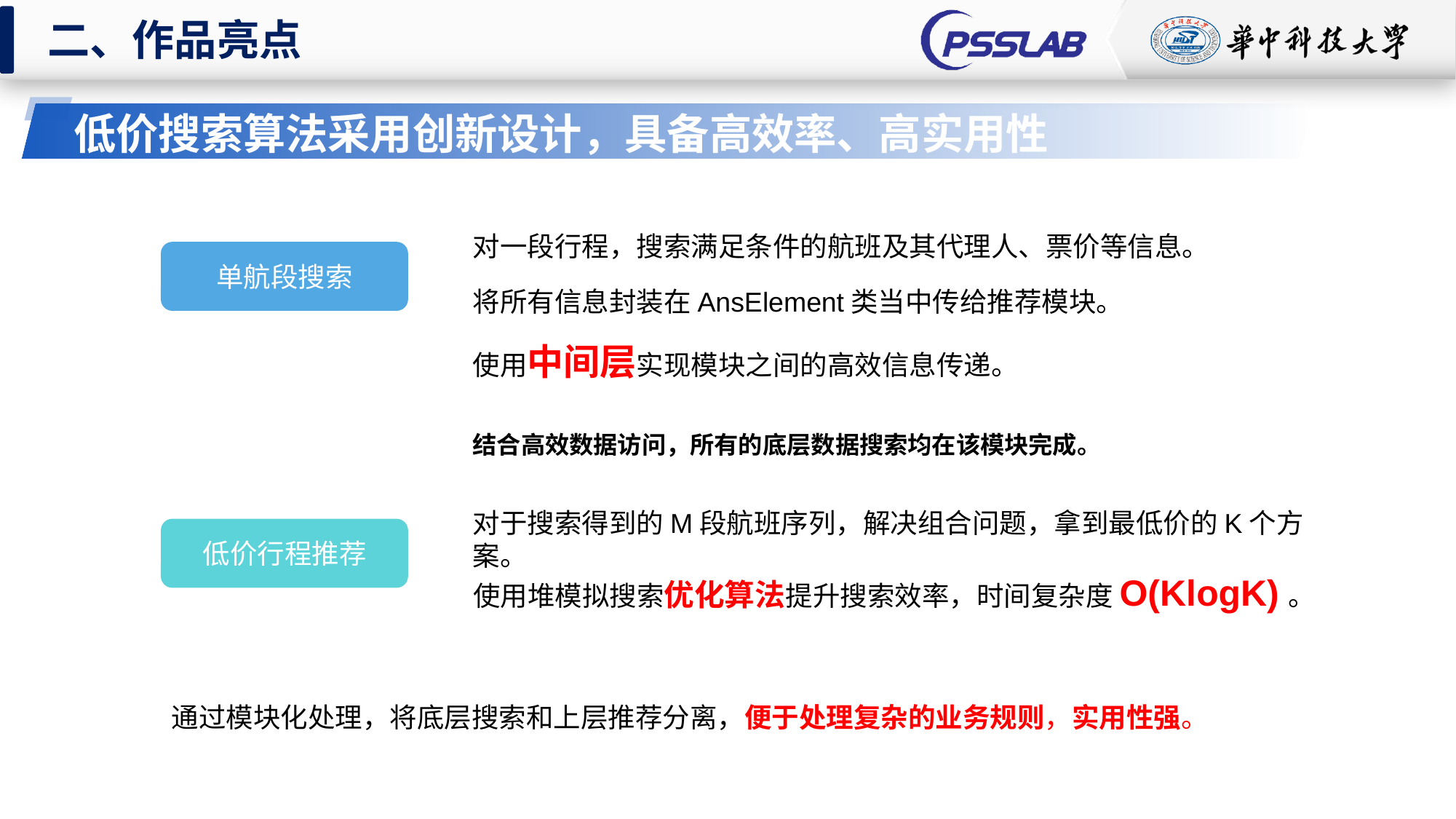

二、作品亮点

低价搜索算法采用创新设计，具备高效率、高实用性
对一段行程，搜索满足条件的航班及其代理人、票价等信息。
将所有信息封装在AnsElement类当中传给推荐模块。
单航段搜索
使用中间层实现模块之间的高效信息传递。
结合高效数据访问，所有的底层数据搜索均在该模块完成。
对于搜索得到的M段航班序列，解决组合问题，拿到最低价的K个方案。
低价行程推荐
使用堆模拟搜索优化算法提升搜索效率，时间复杂度O(KlogK)。
通过模块化处理，将底层搜索和上层推荐分离，便于处理复杂的业务规则，实用性强。